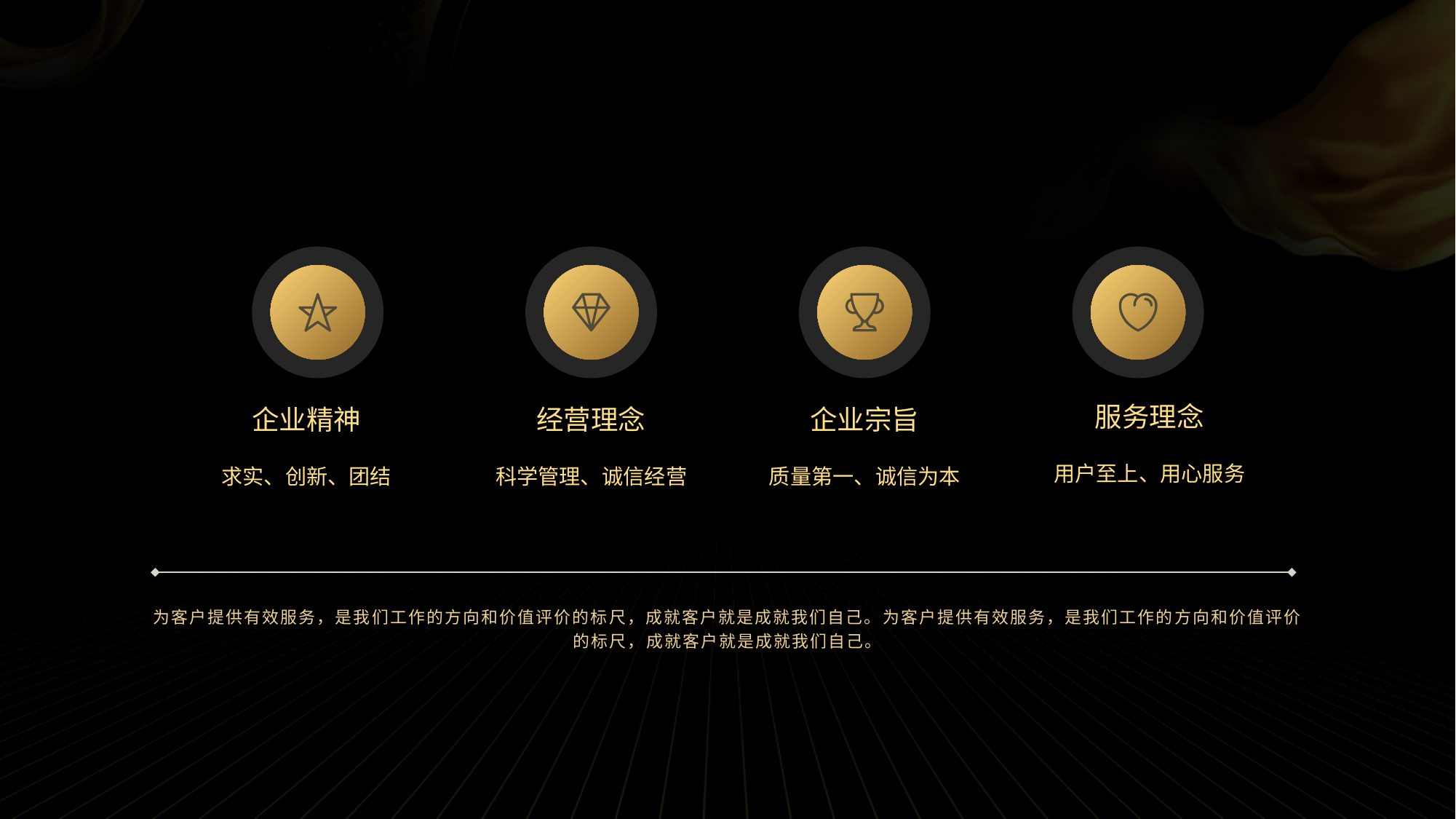

服务理念
用户至上、用心服务
企业精神
求实、创新、团结
经营理念
科学管理、诚信经营
企业宗旨
质量第一、诚信为本
为客户提供有效服务，是我们工作的方向和价值评价的标尺，成就客户就是成就我们自己。为客户提供有效服务，是我们工作的方向和价值评价的标尺，成就客户就是成就我们自己。